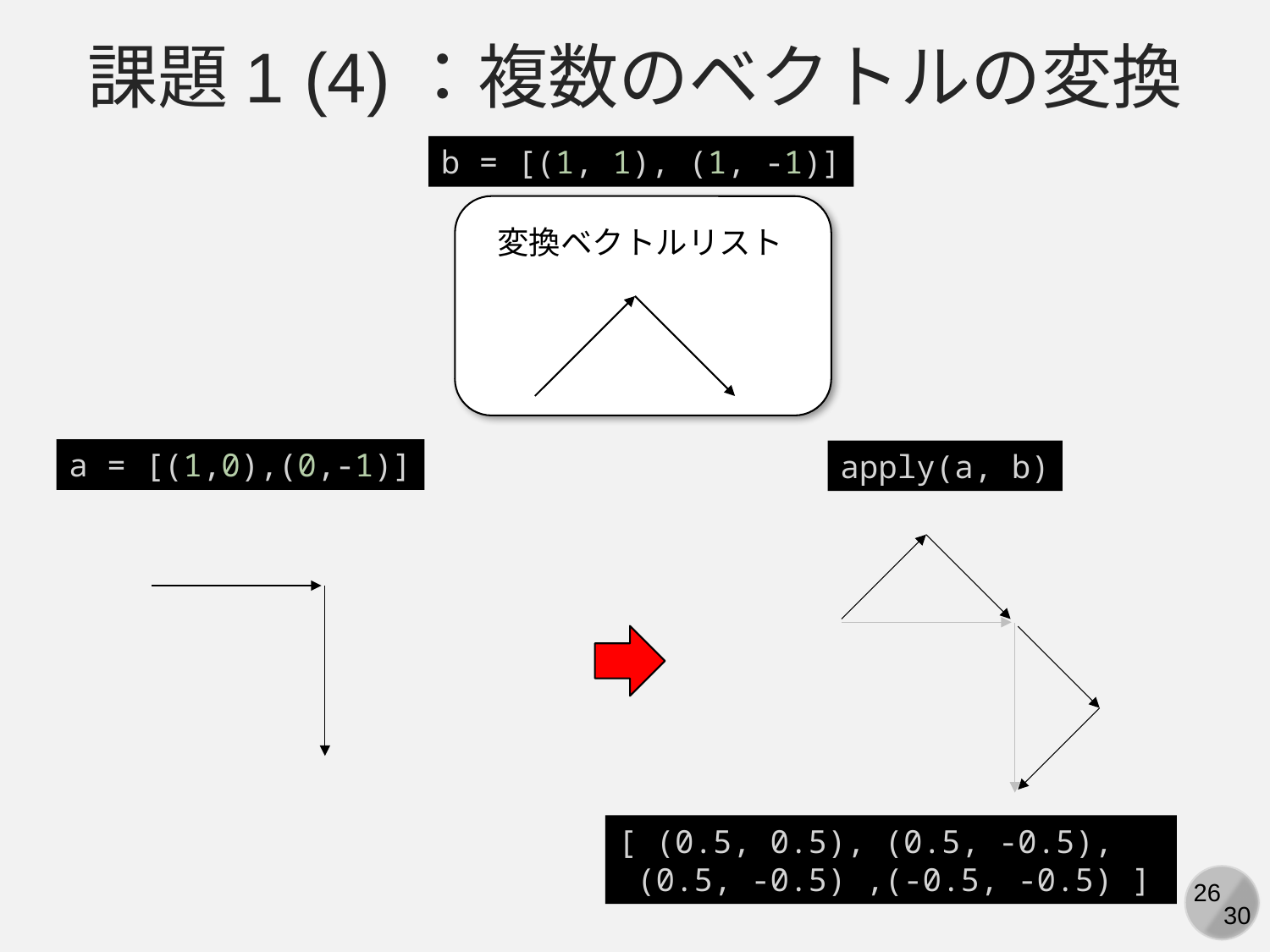

課題1 (4)：複数のベクトルの変換

b = [(1, 1), (1, -1)]

変換ベクトルリスト
a = [(1,0),(0,-1)]
apply(a, b)

[ (0.5, 0.5), (0.5, -0.5),
 (0.5, -0.5) ,(-0.5, -0.5) ]